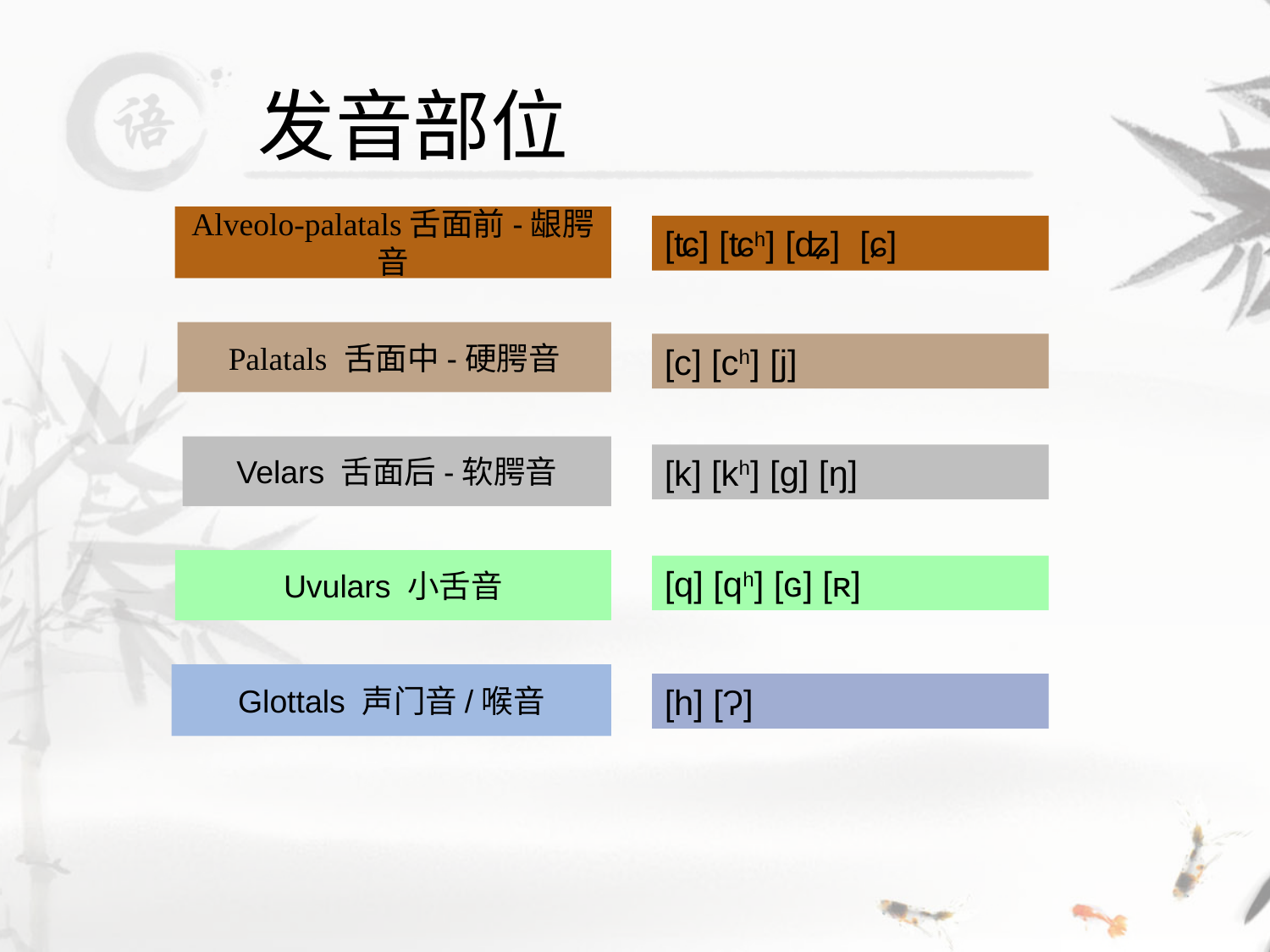

# 发音部位
Alveolo-palatals舌面前-龈腭音
[ʨ] [ʨh] [ʥ]  [ɕ]
Palatals 舌面中-硬腭音
[c] [ch] [j]
Velars 舌面后-软腭音
[k] [kh] [ɡ] [ŋ]
[q] [qh] [ɢ] [ʀ]
Uvulars 小舌音
Glottals 声门音/喉音
[h] [Ɂ]